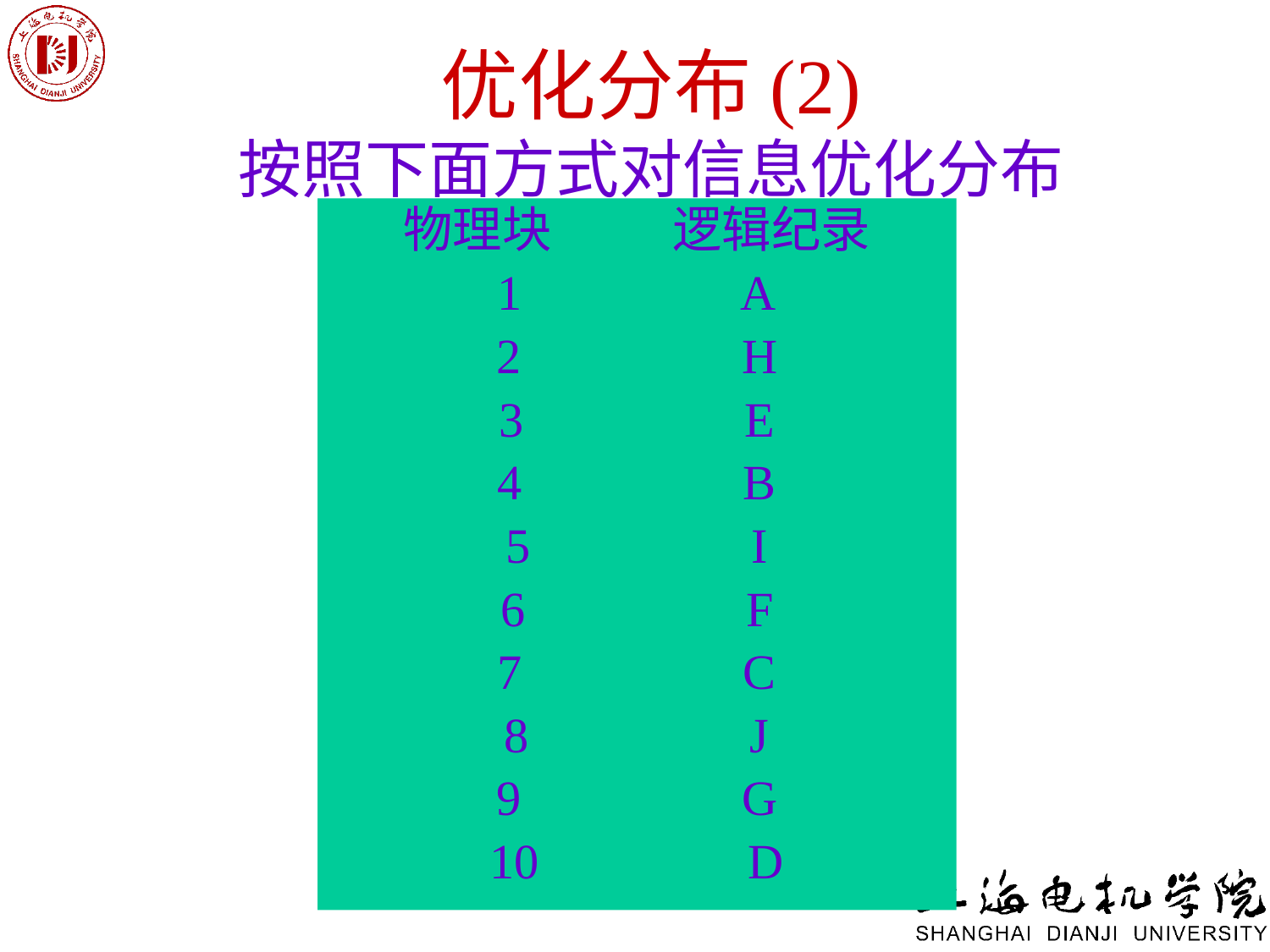

# 优化分布(2) 按照下面方式对信息优化分布
物理块           逻辑纪录
1                  A
2                  H
3                  E
4                  B
5                  I
6                  F
7                  C
8                  J
9                  G
10                 D